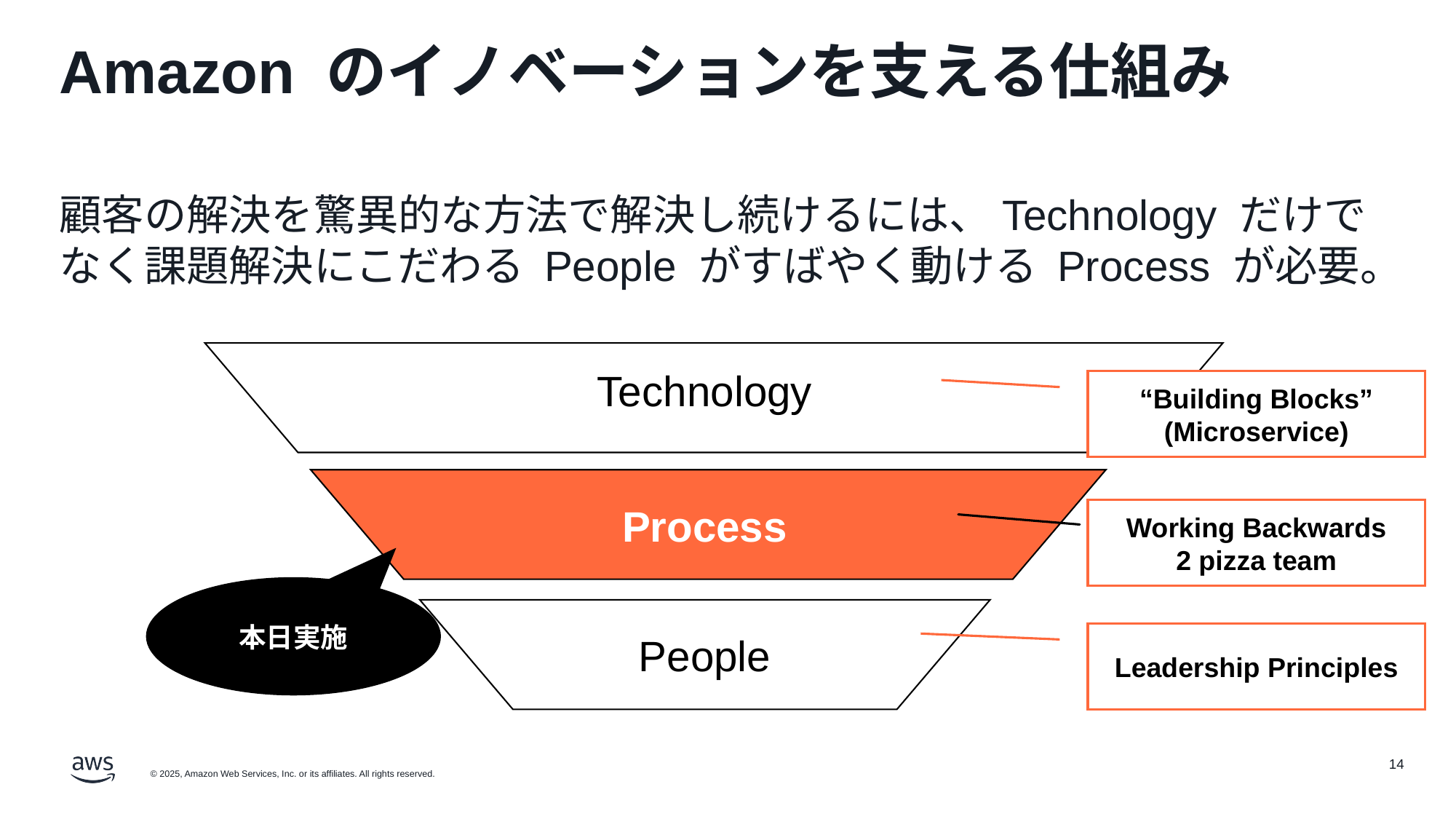

# Amazon のイノベーションを支える仕組み
顧客の解決を驚異的な方法で解決し続けるには、Technology だけで
なく課題解決にこだわる People がすばやく動ける Process が必要。

Technology
“Building Blocks”
(Microservice)

Process
Working Backwards
2 pizza team
本日実施

People
Leadership Principles
14